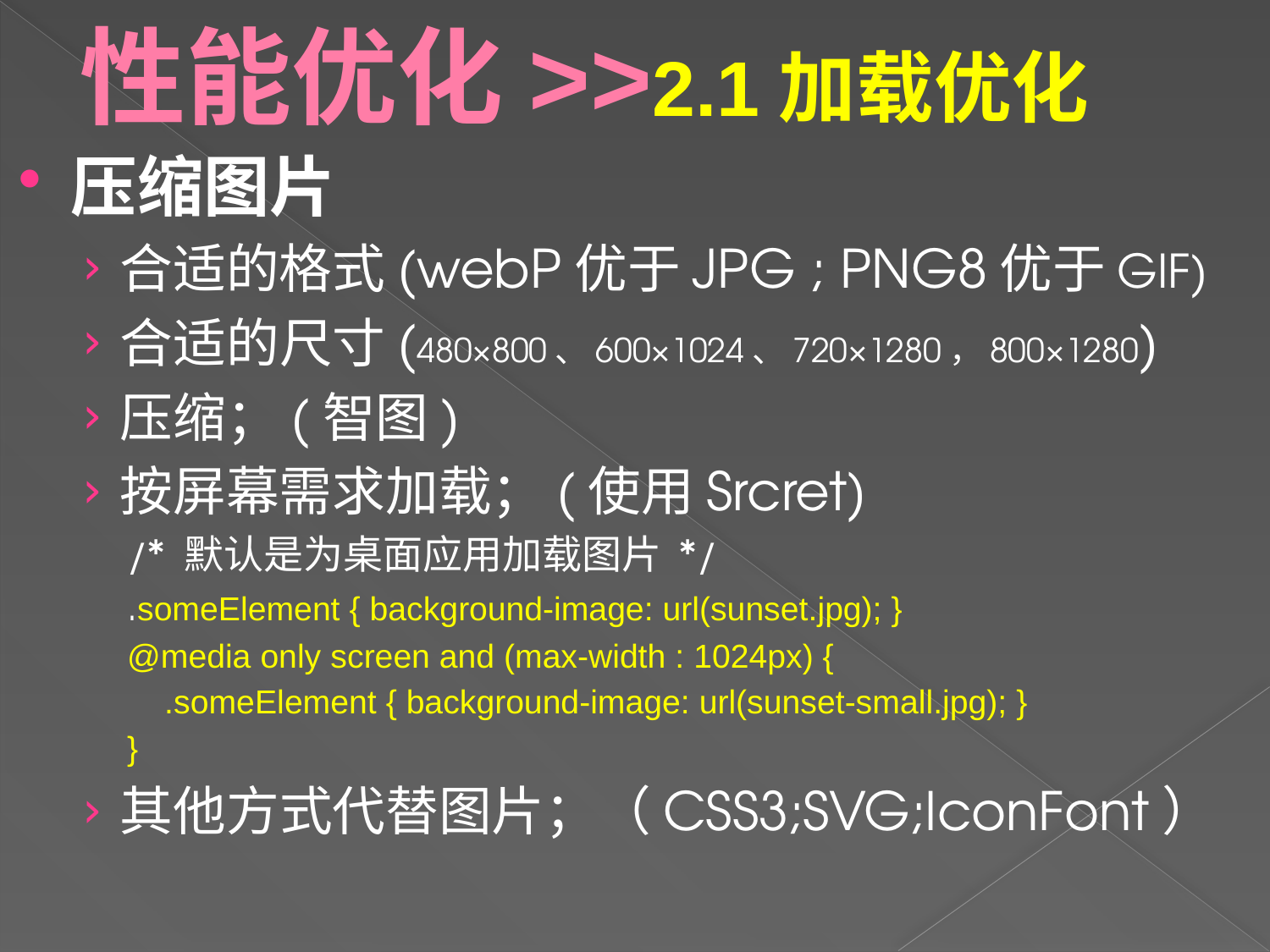

# 性能优化>>2.1加载优化
压缩图片
合适的格式(webP优于JPG ; PNG8优于GIF)
合适的尺寸(480×800、600×1024、720×1280，800×1280)
压缩；(智图)
按屏幕需求加载；(使用Srcret)
/* 默认是为桌面应用加载图片 */
.someElement { background-image: url(sunset.jpg); }
@media only screen and (max-width : 1024px) {
    .someElement { background-image: url(sunset-small.jpg); }
}
其他方式代替图片；（CSS3;SVG;IconFont）